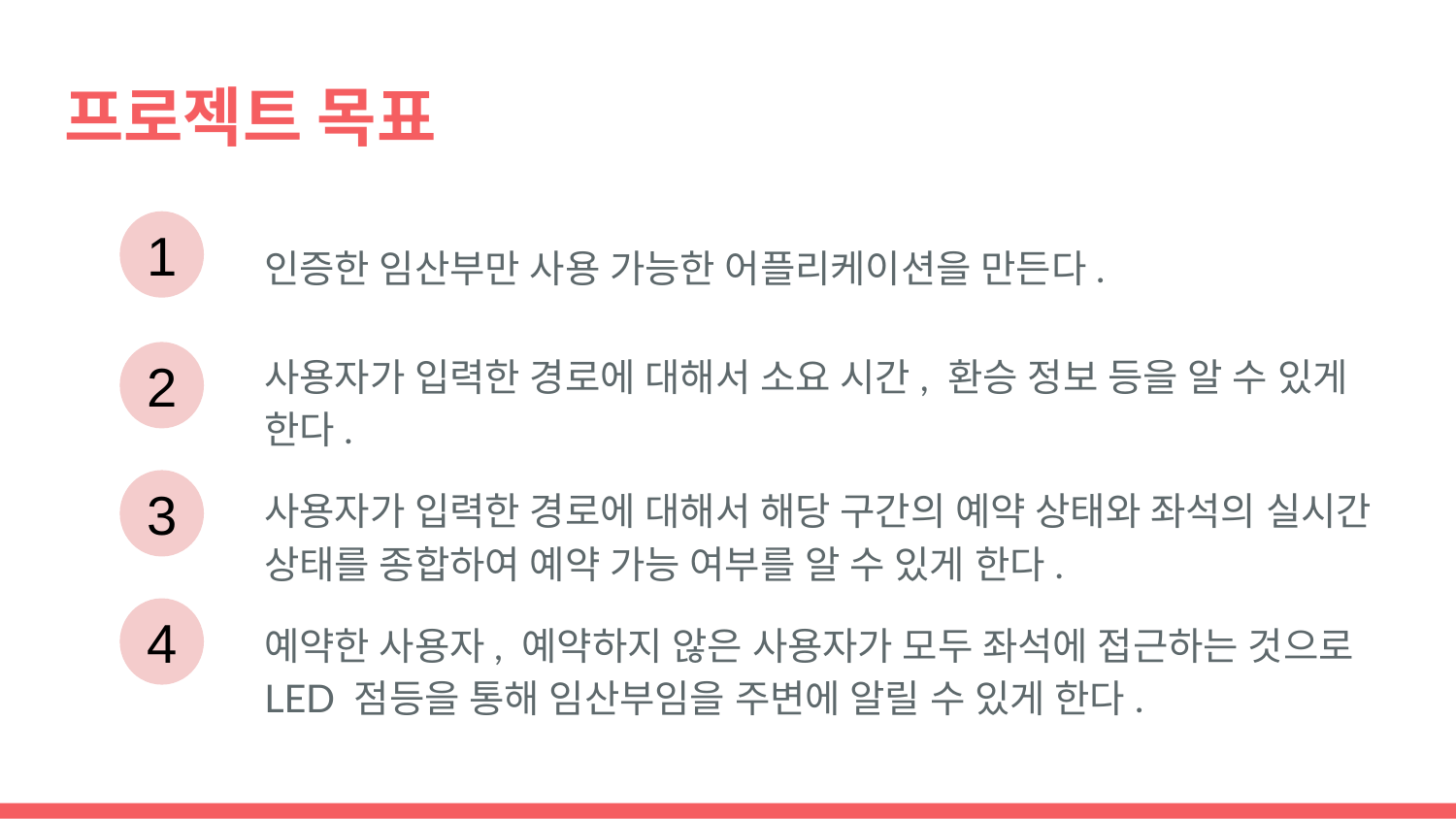

# 프로젝트 목표
1
인증한 임산부만 사용 가능한 어플리케이션을 만든다.
2
사용자가 입력한 경로에 대해서 소요 시간, 환승 정보 등을 알 수 있게 한다.
3
사용자가 입력한 경로에 대해서 해당 구간의 예약 상태와 좌석의 실시간 상태를 종합하여 예약 가능 여부를 알 수 있게 한다.
4
예약한 사용자, 예약하지 않은 사용자가 모두 좌석에 접근하는 것으로 LED 점등을 통해 임산부임을 주변에 알릴 수 있게 한다.